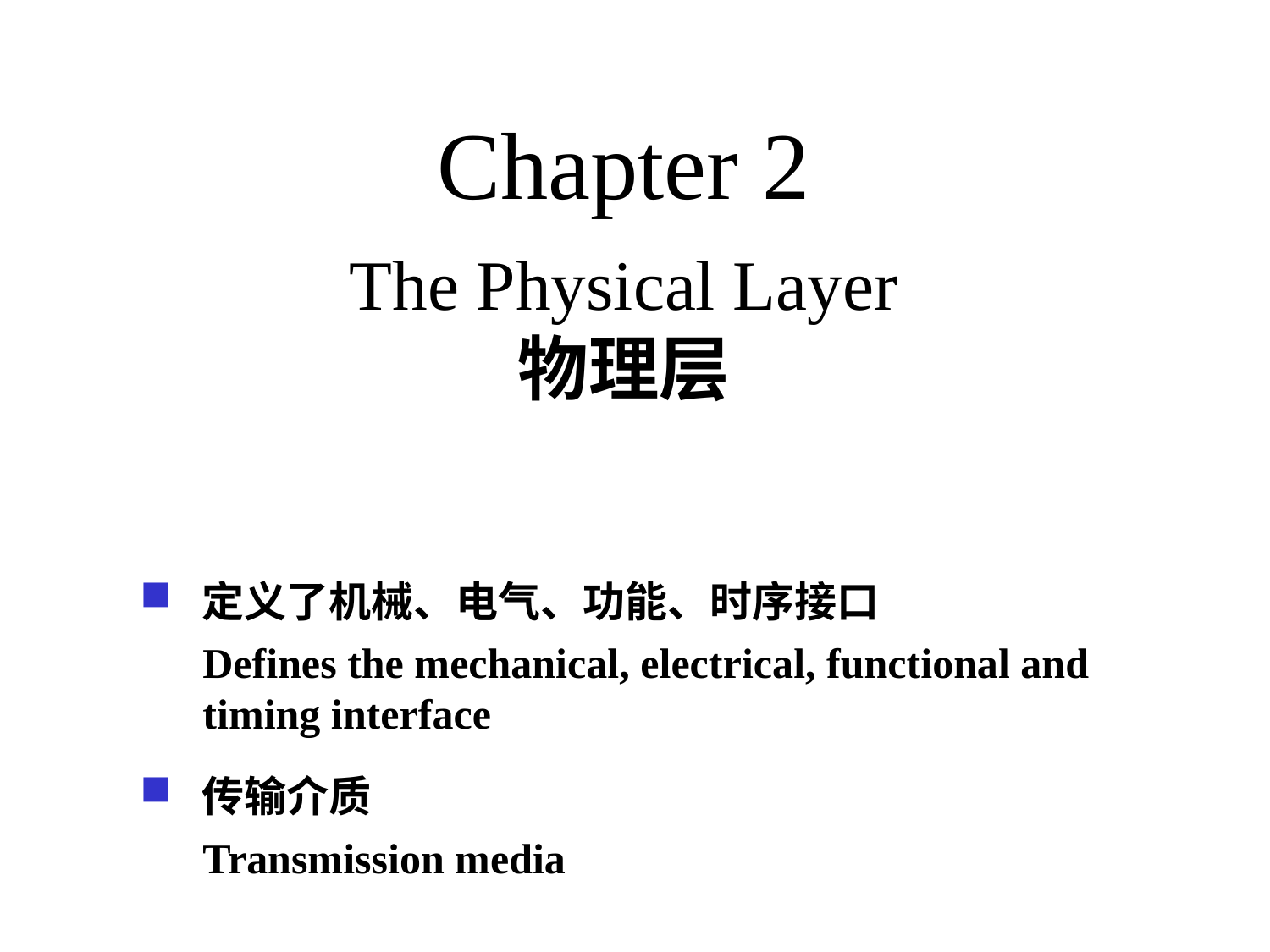

Chapter 2
The Physical Layer
物理层
定义了机械、电气、功能、时序接口
Defines the mechanical, electrical, functional and timing interface
传输介质
Transmission media